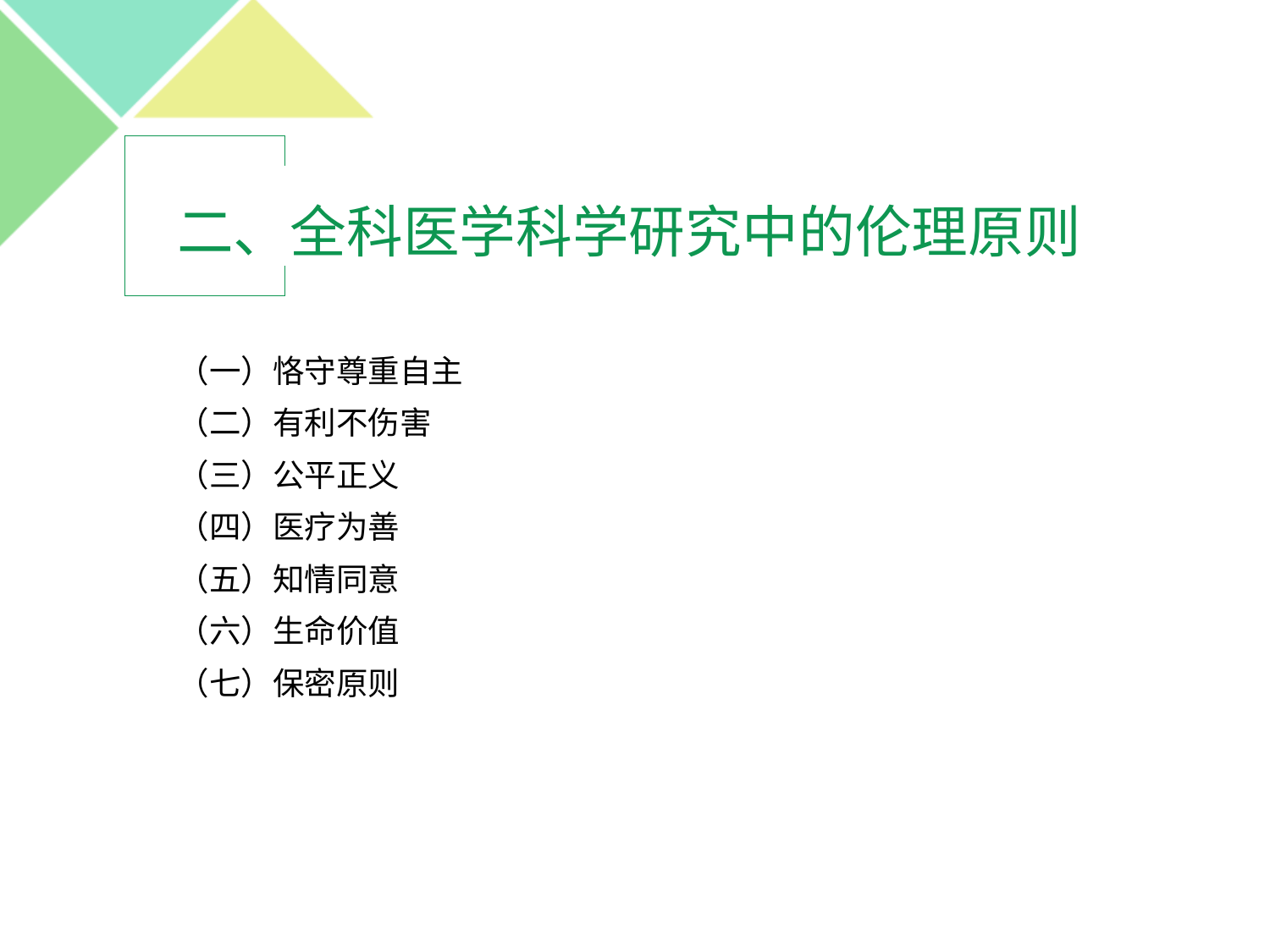

二、全科医学科学研究中的伦理原则
（一）恪守尊重自主
（二）有利不伤害
（三）公平正义
（四）医疗为善
（五）知情同意
（六）生命价值
（七）保密原则

68